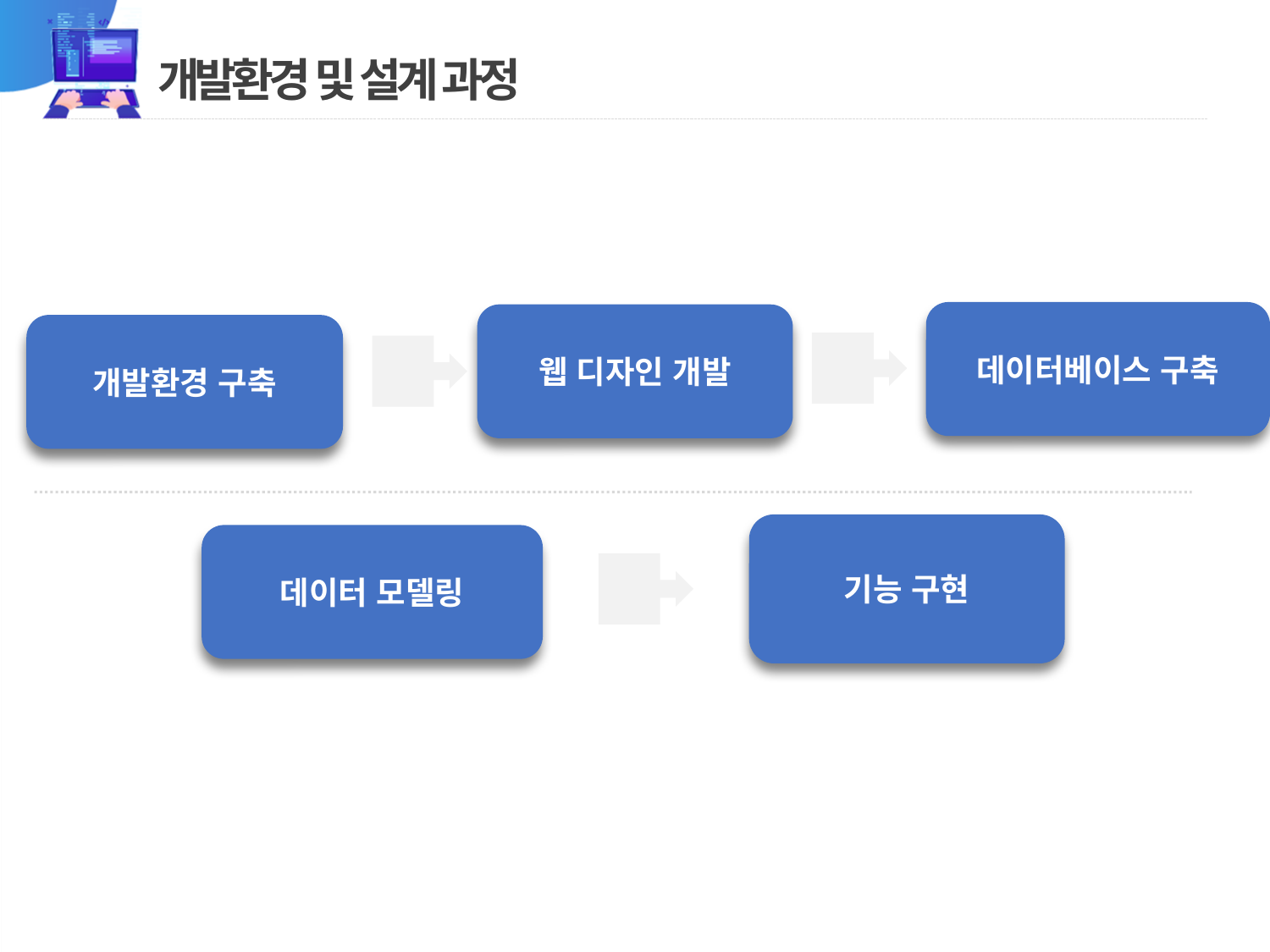

# 개발환경 및 설계 과정
데이터베이스 구축
웹 디자인 개발
개발환경 구축

기능 구현
데이터 모델링